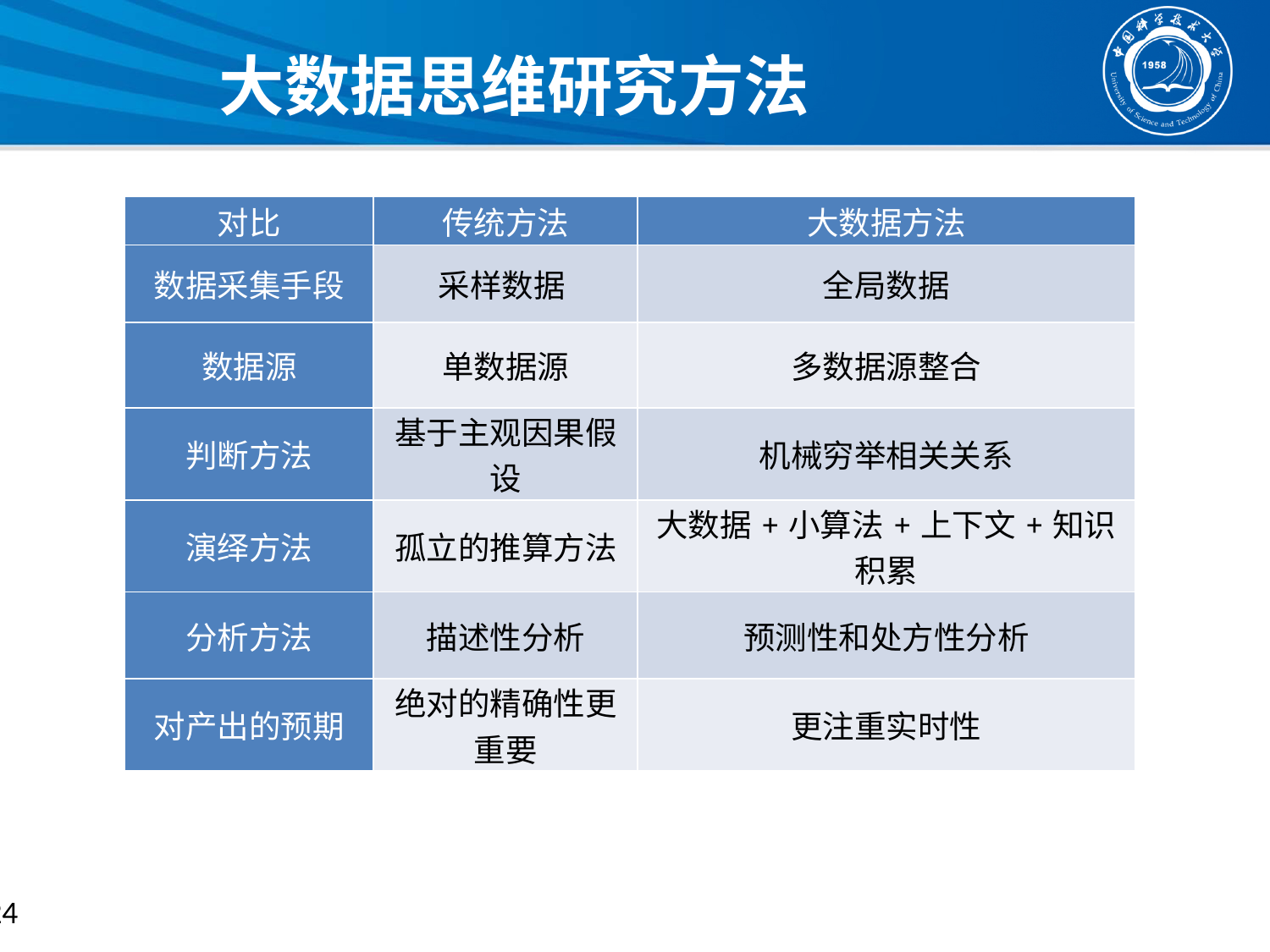

大数据思维研究方法
| 对比 | 传统方法 | 大数据方法 |
| --- | --- | --- |
| 数据采集手段 | 采样数据 | 全局数据 |
| 数据源 | 单数据源 | 多数据源整合 |
| 判断方法 | 基于主观因果假设 | 机械穷举相关关系 |
| 演绎方法 | 孤立的推算方法 | 大数据+小算法+上下文+知识积累 |
| 分析方法 | 描述性分析 | 预测性和处方性分析 |
| 对产出的预期 | 绝对的精确性更重要 | 更注重实时性 |